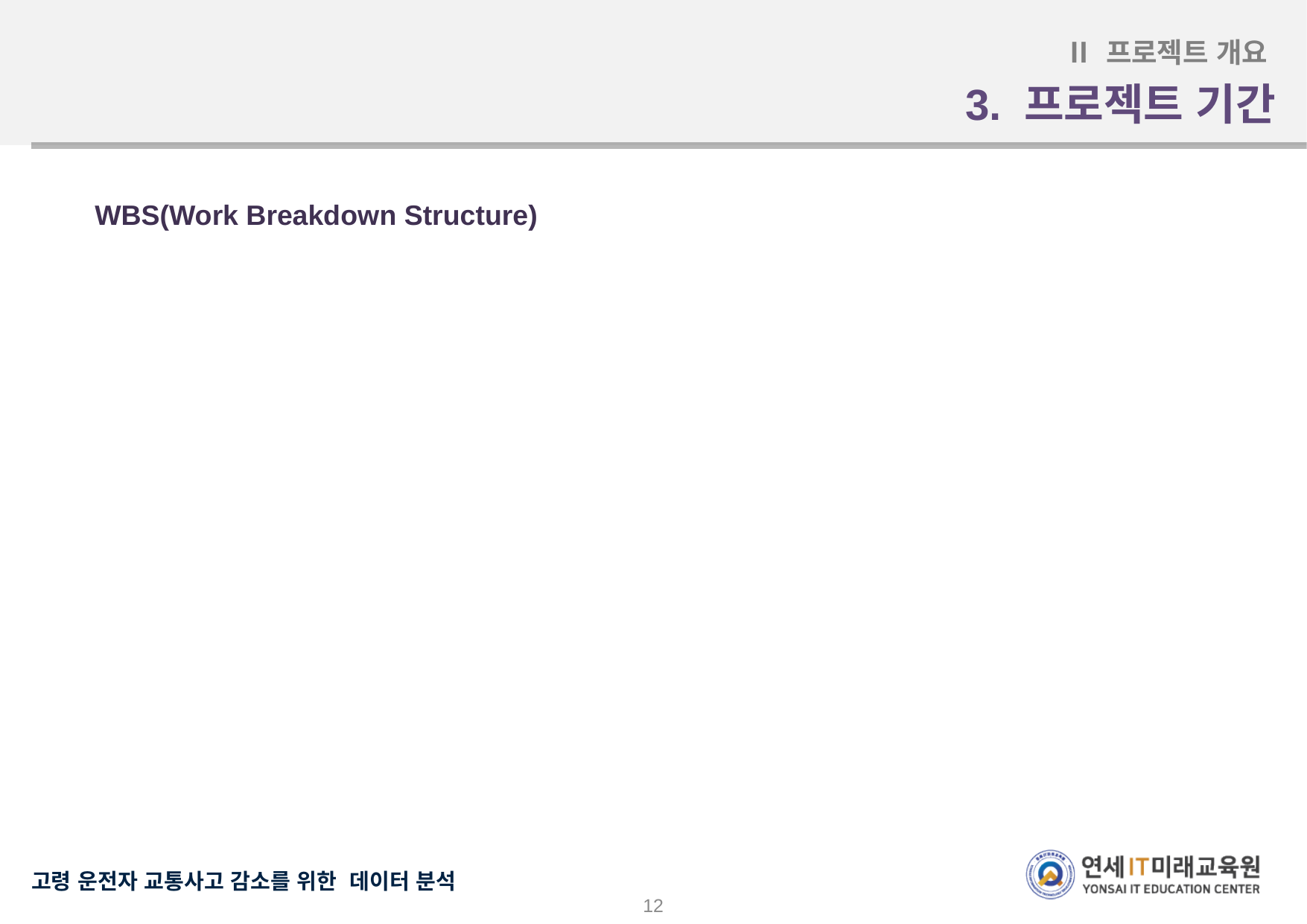

Ⅱ 프로젝트 개요
3. 프로젝트 기간
WBS(Work Breakdown Structure)
12